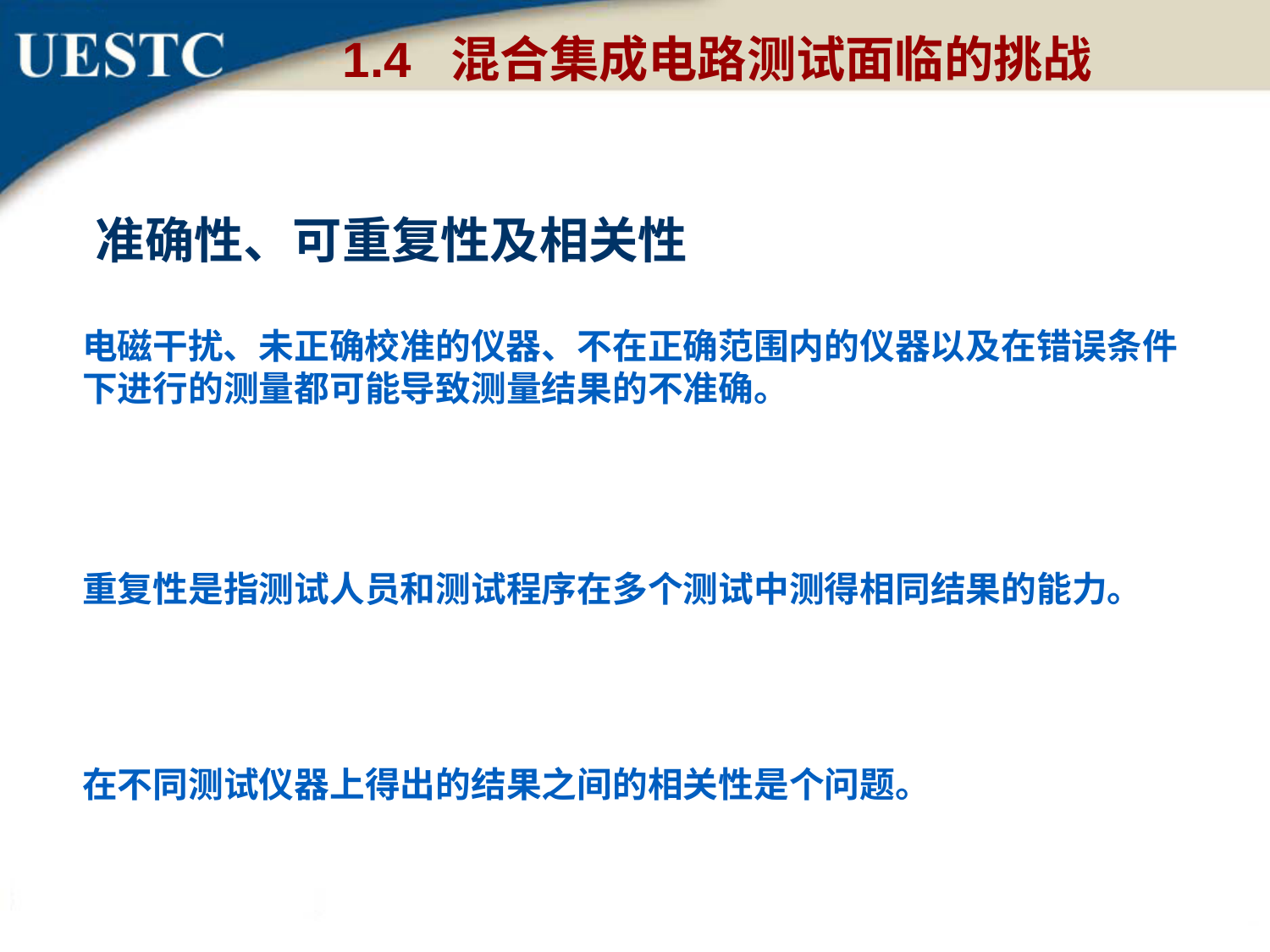

1.4  混合集成电路测试面临的挑战
   准确性、可重复性及相关性
电磁干扰、未正确校准的仪器、不在正确范围内的仪器以及在错误条件下进行的测量都可能导致测量结果的不准确。
重复性是指测试人员和测试程序在多个测试中测得相同结果的能力。
在不同测试仪器上得出的结果之间的相关性是个问题。